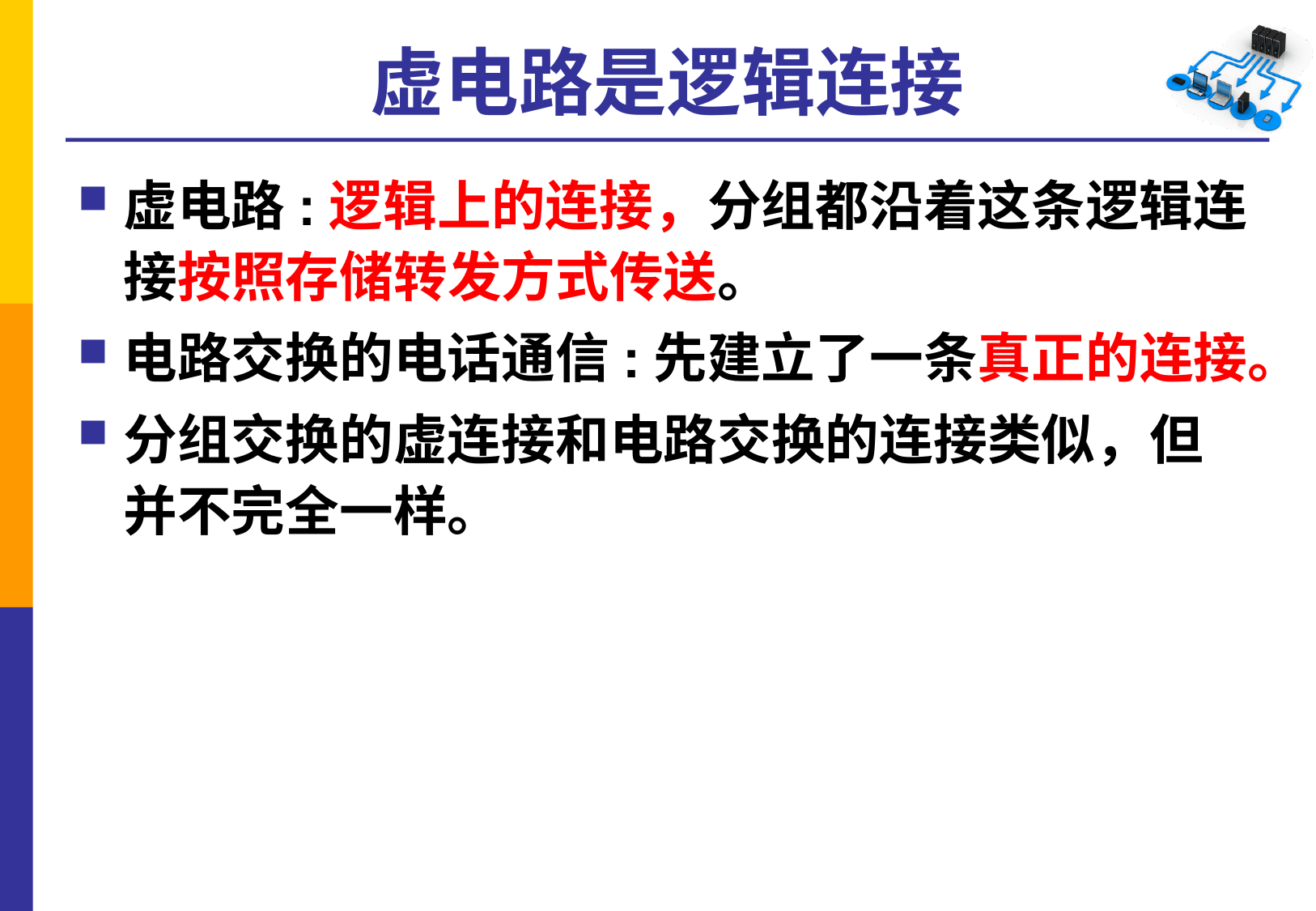

# 虚电路是逻辑连接
虚电路:逻辑上的连接，分组都沿着这条逻辑连接按照存储转发方式传送。
电路交换的电话通信:先建立了一条真正的连接。
分组交换的虚连接和电路交换的连接类似，但并不完全一样。